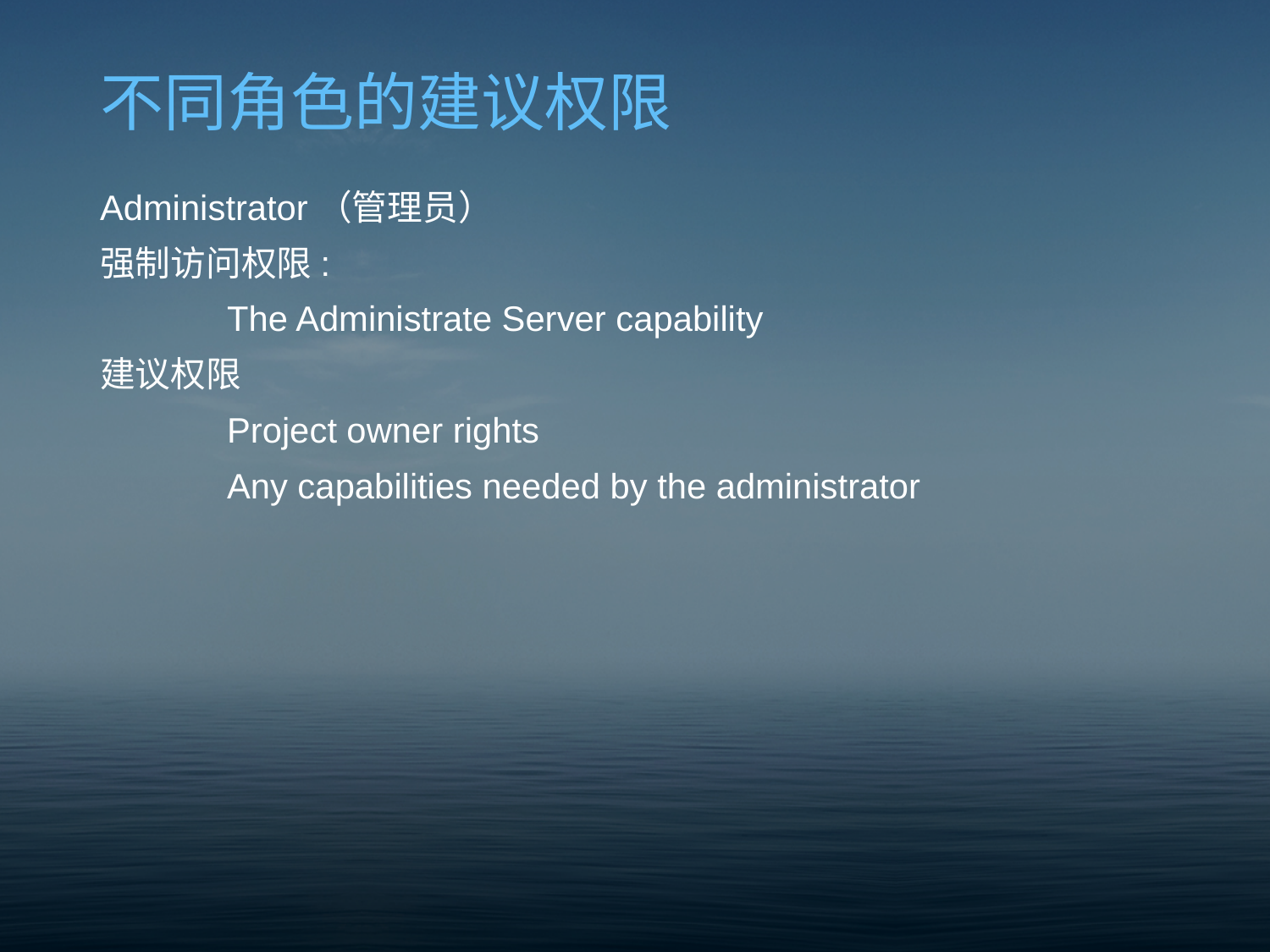

# 不同角色的建议权限
Administrator（管理员）
强制访问权限:
	The Administrate Server capability
建议权限
	Project owner rights
	Any capabilities needed by the administrator